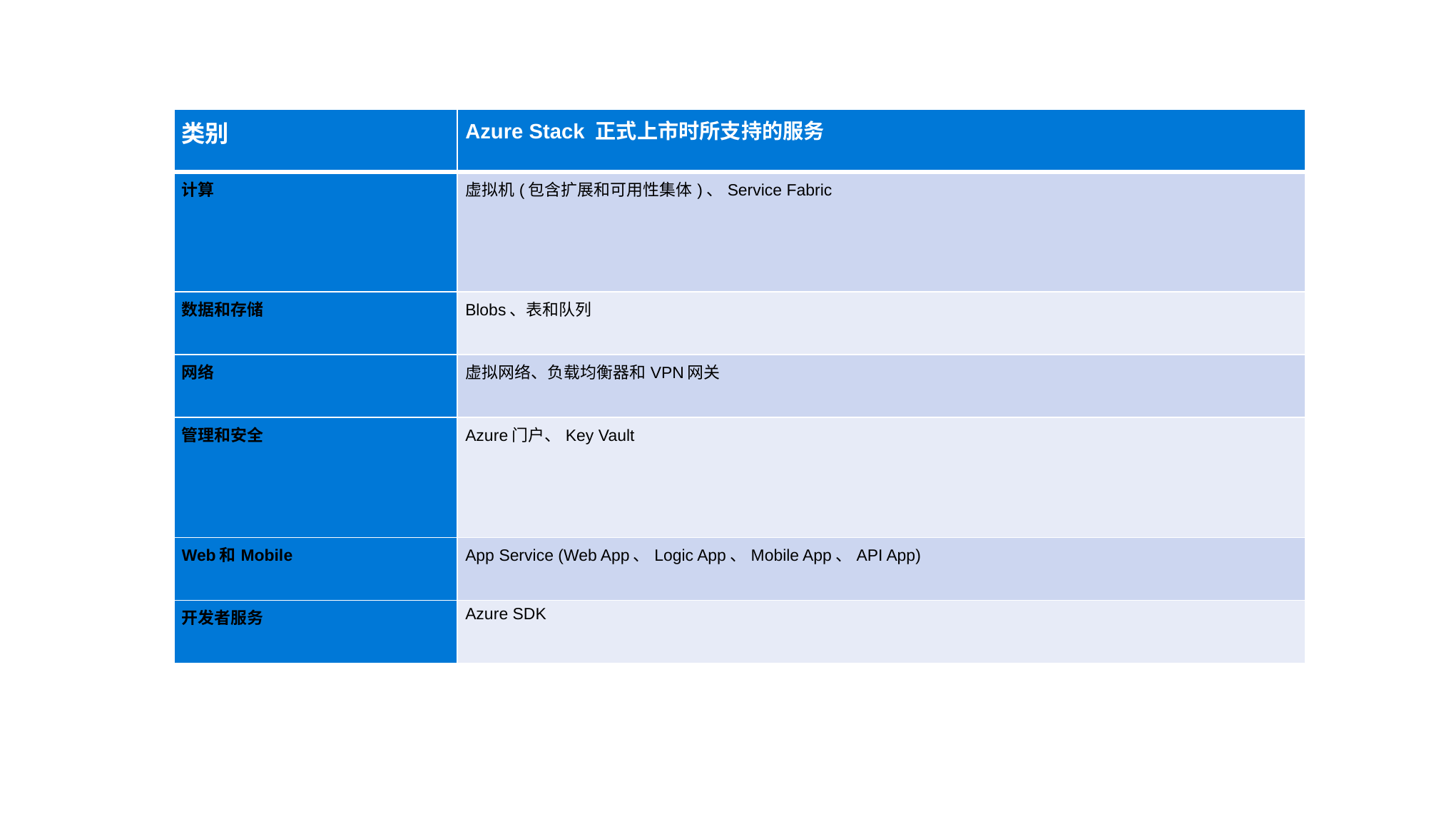

| 类别 | Azure Stack 正式上市时所支持的服务 |
| --- | --- |
| 计算 | 虚拟机(包含扩展和可用性集体)、Service Fabric |
| 数据和存储 | Blobs、表和队列 |
| 网络 | 虚拟网络、负载均衡器和VPN网关 |
| 管理和安全 | Azure门户、Key Vault |
| Web和Mobile | App Service (Web App、Logic App、Mobile App、API App) |
| 开发者服务 | Azure SDK |